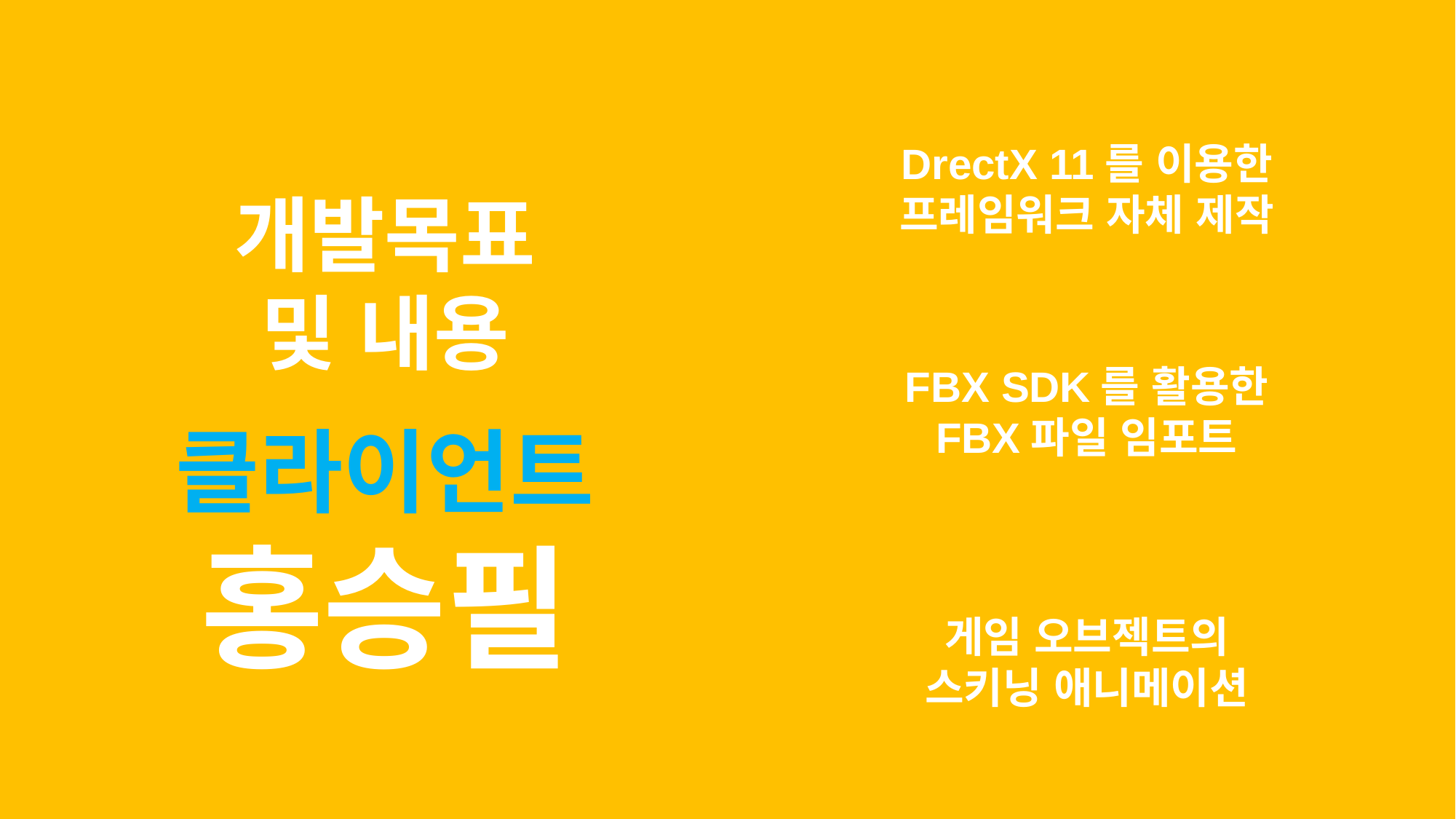

DrectX 11를 이용한
프레임워크 자체 제작
개발목표
및 내용
FBX SDK를 활용한
FBX파일 임포트
클라이언트
홍승필
게임 오브젝트의
스키닝 애니메이션